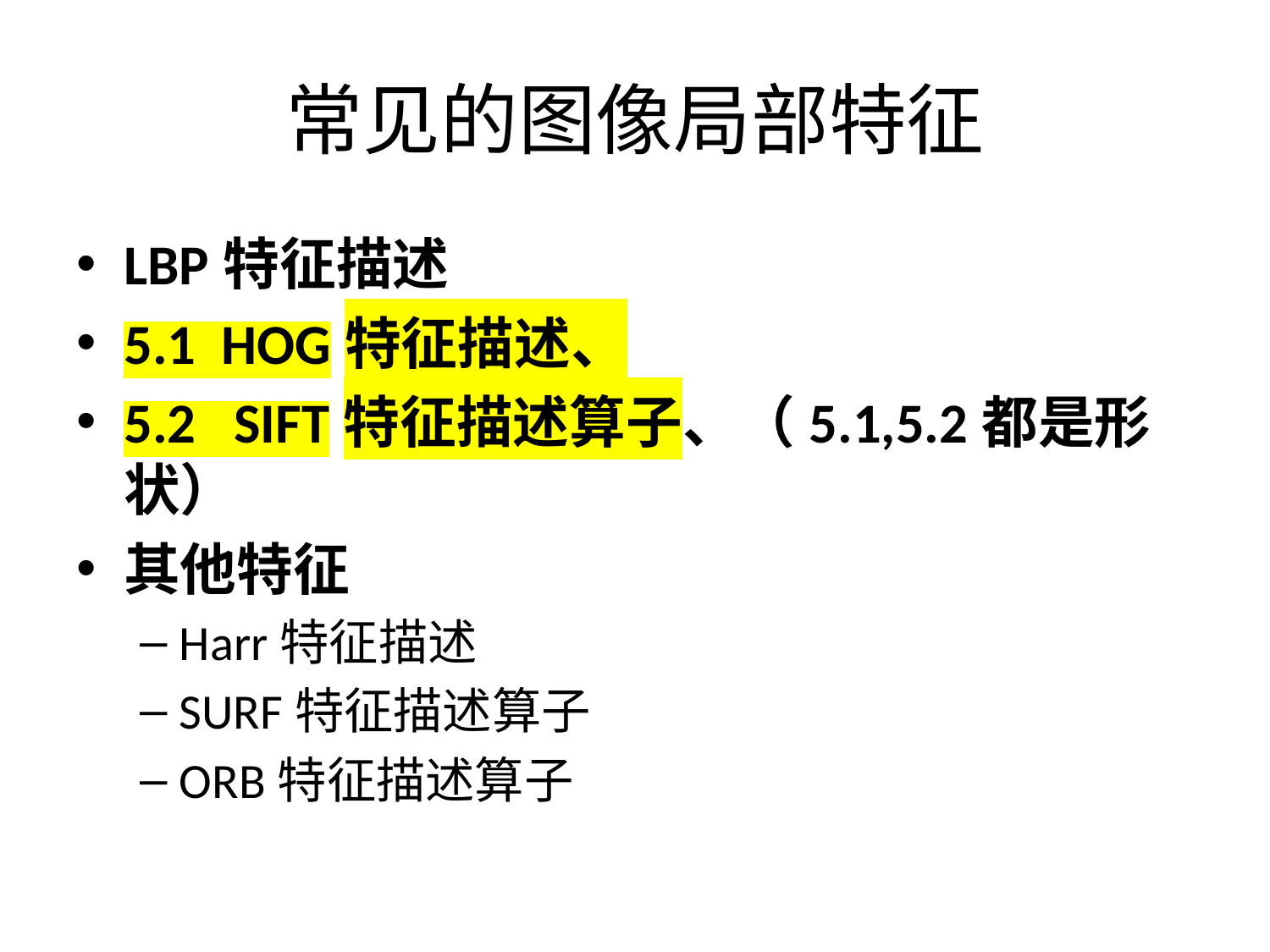

# 常见的图像局部特征
LBP特征描述
5.1  HOG特征描述、
5.2   SIFT特征描述算子、（5.1,5.2都是形状）
其他特征
Harr特征描述
SURF特征描述算子
ORB特征描述算子